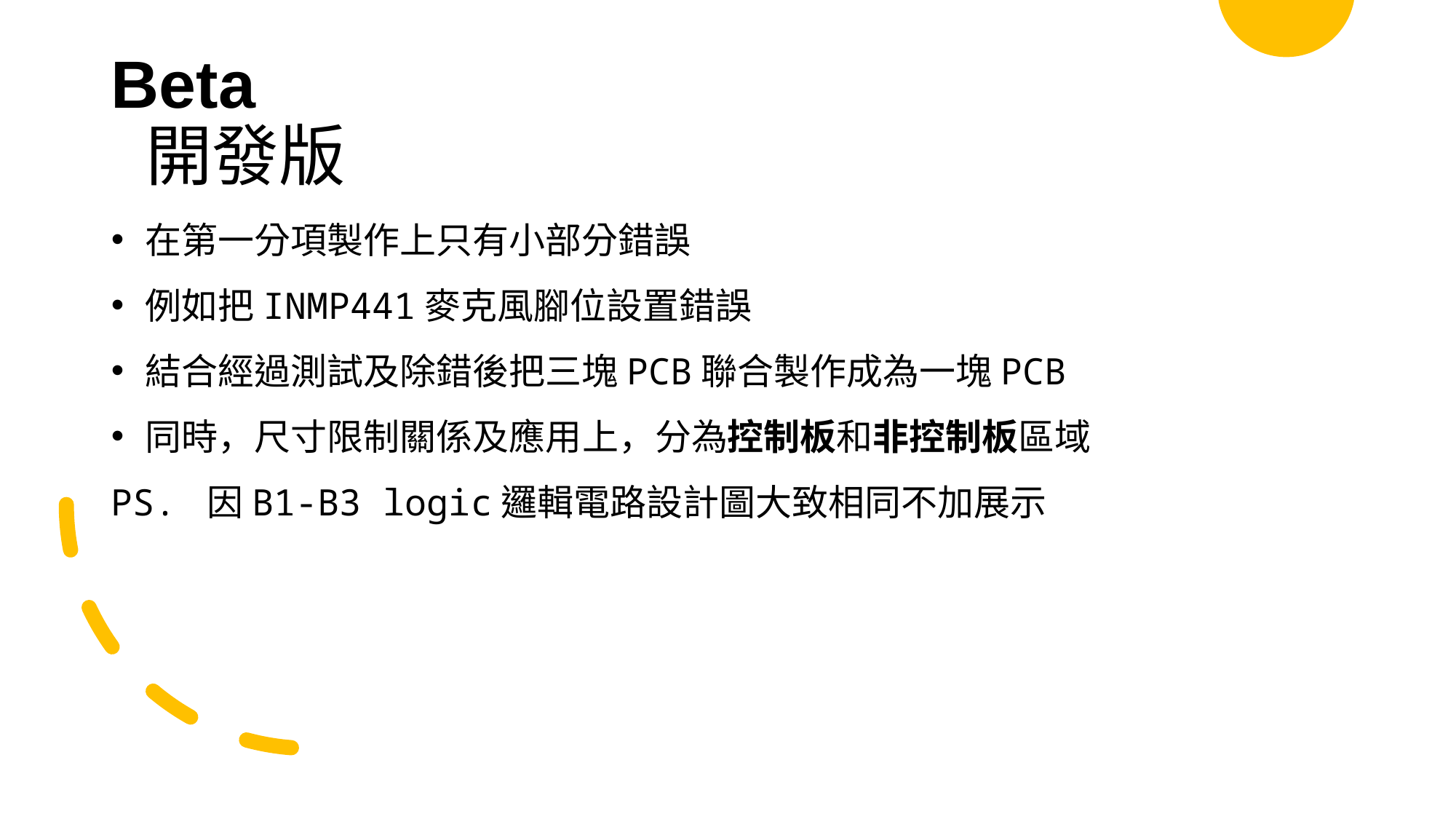

# Beta 開發版
在第一分項製作上只有小部分錯誤
例如把INMP441麥克風腳位設置錯誤
結合經過測試及除錯後把三塊PCB聯合製作成為一塊PCB
同時，尺寸限制關係及應用上，分為控制板和非控制板區域
PS. 因B1-B3 logic邏輯電路設計圖大致相同不加展示